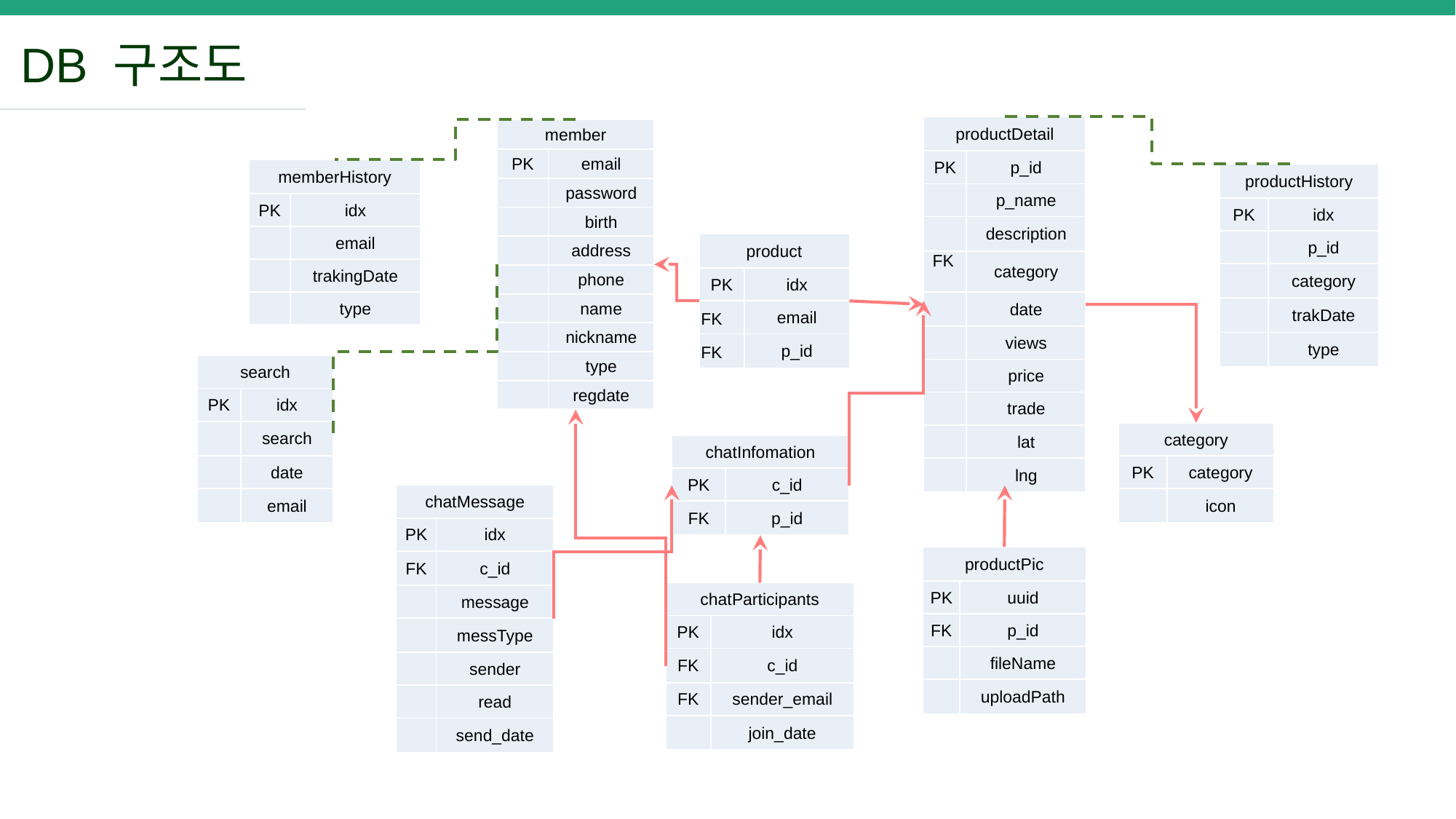

DB 구조도
| productDetail |  |
| --- | --- |
| PK | p\_id |
|  | p\_name |
|  | description |
| FK | category |
|  | date |
|  | views |
|  | price |
|  | trade |
|  | lat |
|  | lng |
| member |  |
| --- | --- |
| PK | email |
|  | password |
|  | birth |
|  | address |
|  | phone |
|  | name |
|  | nickname |
|  | type |
|  | regdate |
| memberHistory |  |
| --- | --- |
| PK | idx |
|  | email |
|  | trakingDate |
|  | type |
| productHistory |  |
| --- | --- |
| PK | idx |
|  | p\_id |
|  | category |
|  | trakDate |
|  | type |
| product |  |
| --- | --- |
| PK | idx |
| FK | email |
| FK | p\_id |
| search |  |
| --- | --- |
| PK | idx |
|  | search |
|  | date |
|  | email |
| category |  |
| --- | --- |
| PK | category |
|  | icon |
| chatInfomation |  |
| --- | --- |
| PK | c\_id |
| FK | p\_id |
| chatMessage |  |
| --- | --- |
| PK | idx |
| FK | c\_id |
|  | message |
|  | messType |
|  | sender |
|  | read |
|  | send\_date |
| productPic |  |
| --- | --- |
| PK | uuid |
| FK | p\_id |
|  | fileName |
|  | uploadPath |
| chatParticipants |  |
| --- | --- |
| PK | idx |
| FK | c\_id |
| FK | sender\_email |
|  | join\_date |